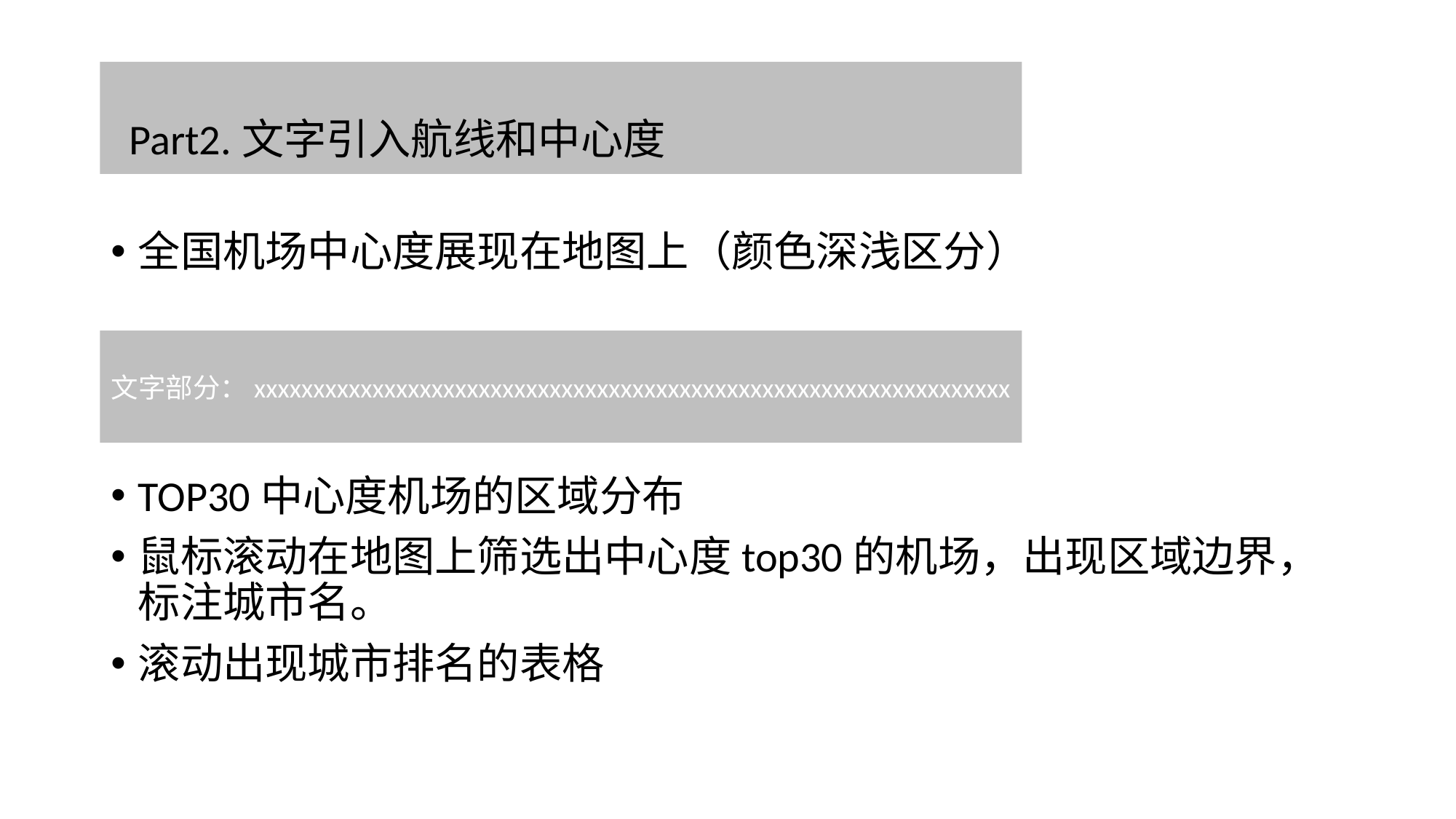

#

Part2.文字引入航线和中心度
全国机场中心度展现在地图上（颜色深浅区分）

TOP30中心度机场的区域分布
鼠标滚动在地图上筛选出中心度top30的机场，出现区域边界，标注城市名。
滚动出现城市排名的表格

文字部分：xxxxxxxxxxxxxxxxxxxxxxxxxxxxxxxxxxxxxxxxxxxxxxxxxxxxxxxxxxxxxxxx